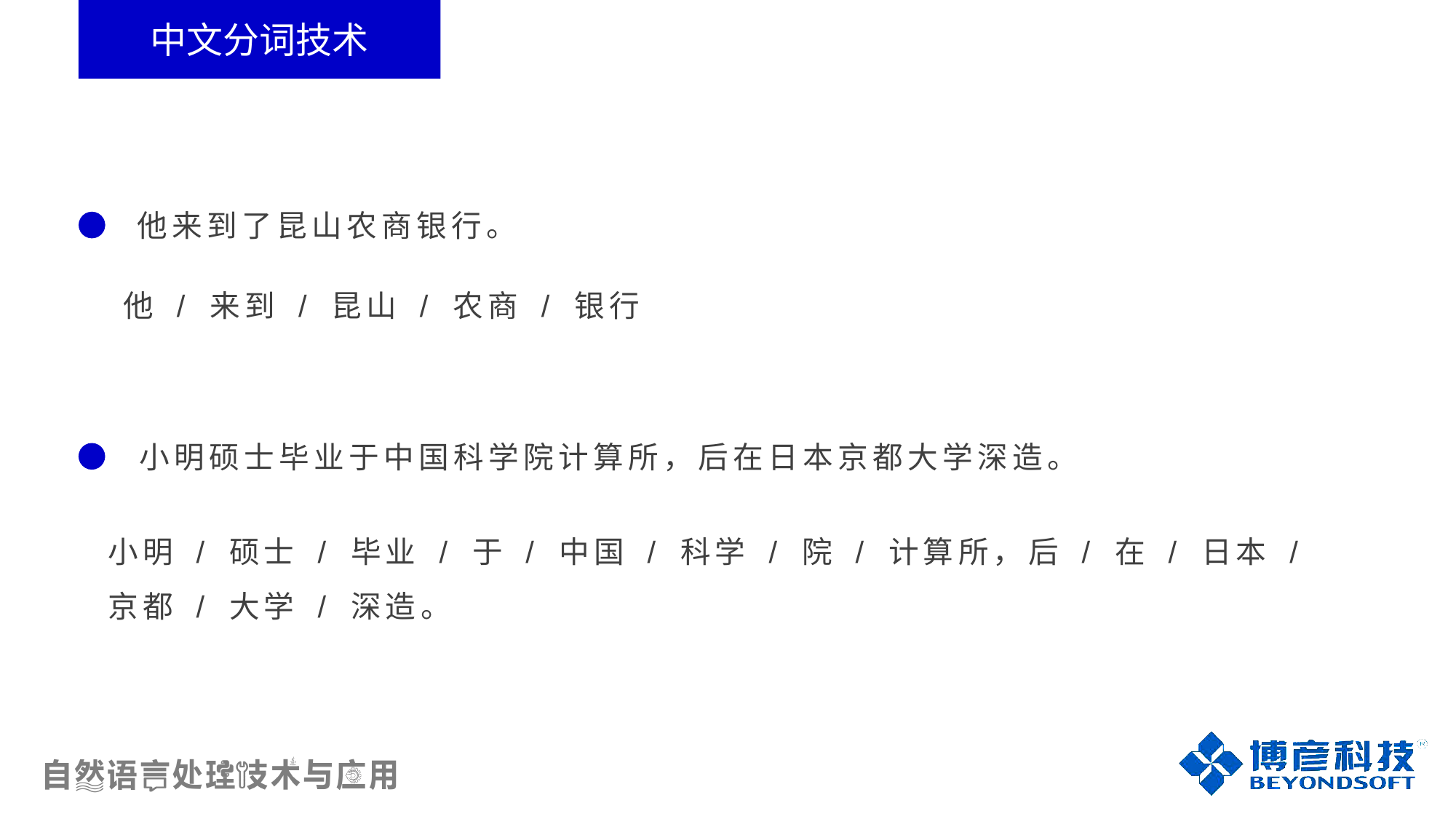

中文分词技术
他来到了昆山农商银行。

他 / 来到 / 昆山 / 农商 / 银行
小明硕士毕业于中国科学院计算所，后在日本京都大学深造。

小明 / 硕士 / 毕业 / 于 / 中国 / 科学 / 院 / 计算所，后 / 在 / 日本 /
京都 / 大学 / 深造。